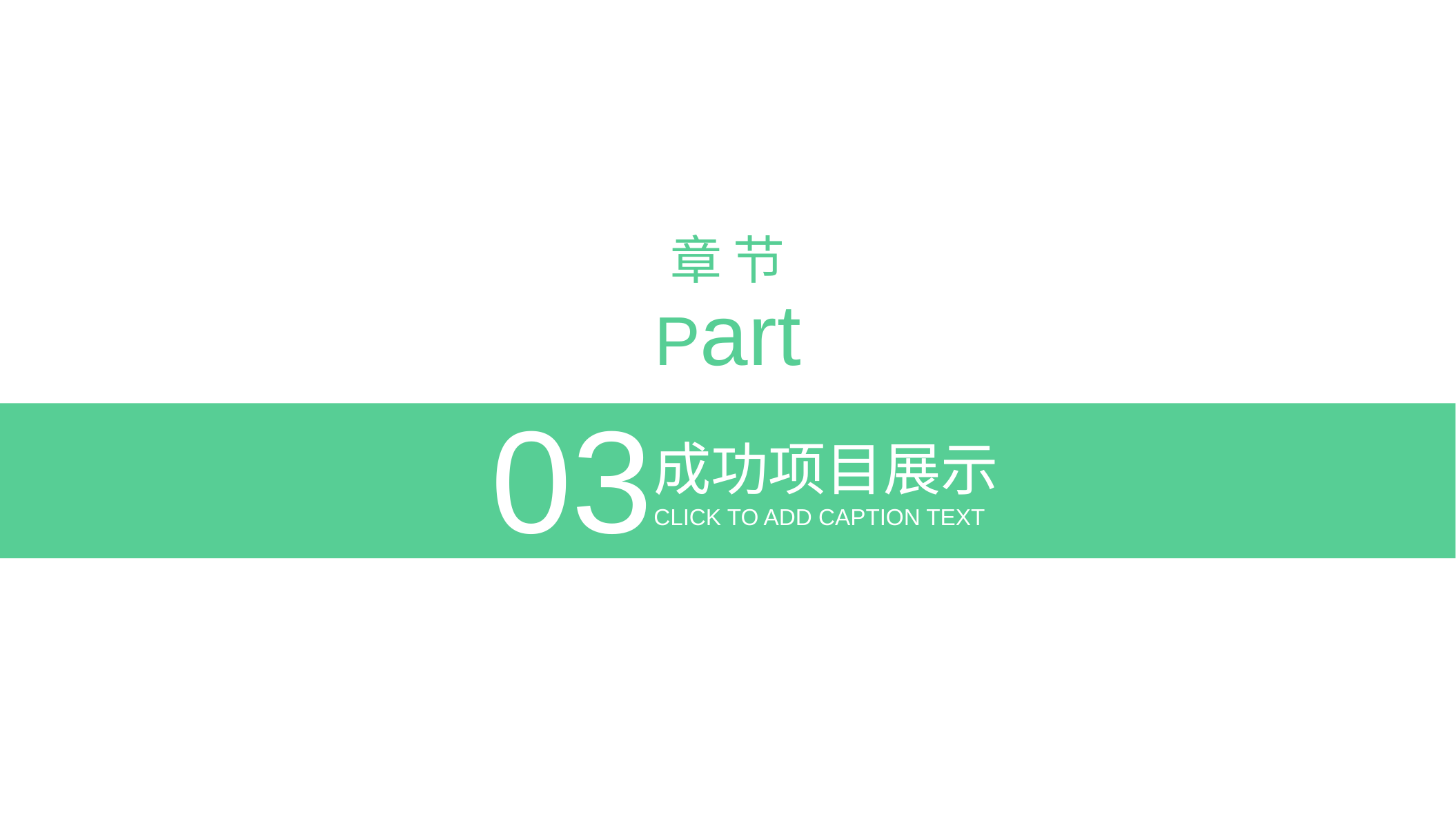

章 节
Part
03

成功项目展示
CLICK TO ADD CAPTION TEXT